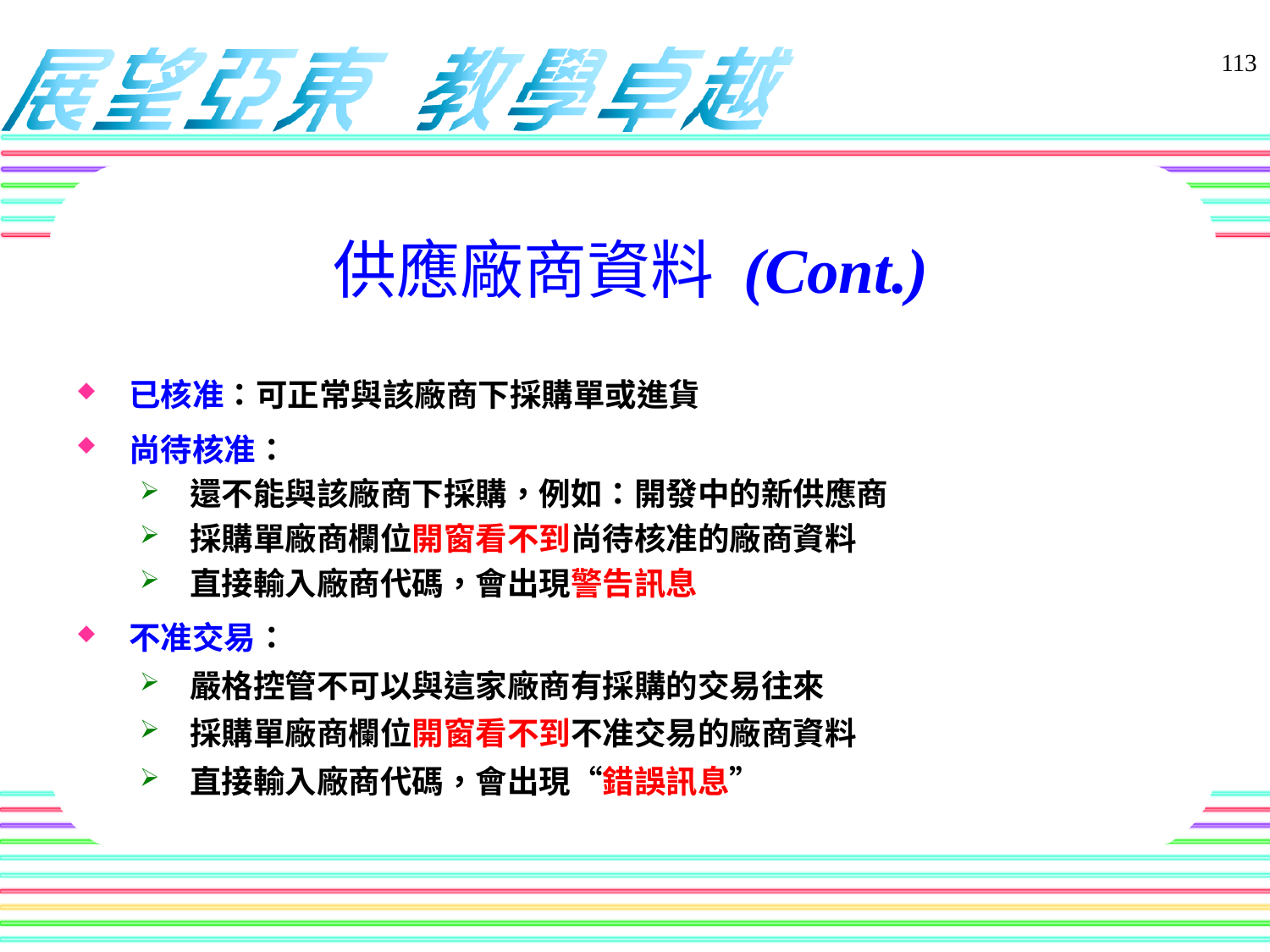

已核准：可正常與該廠商下採購單或進貨
尚待核准：
還不能與該廠商下採購，例如：開發中的新供應商
採購單廠商欄位開窗看不到尚待核准的廠商資料
直接輸入廠商代碼，會出現警告訊息
不准交易：
嚴格控管不可以與這家廠商有採購的交易往來
採購單廠商欄位開窗看不到不准交易的廠商資料
直接輸入廠商代碼，會出現“錯誤訊息”
113
# 供應廠商資料 (Cont.)